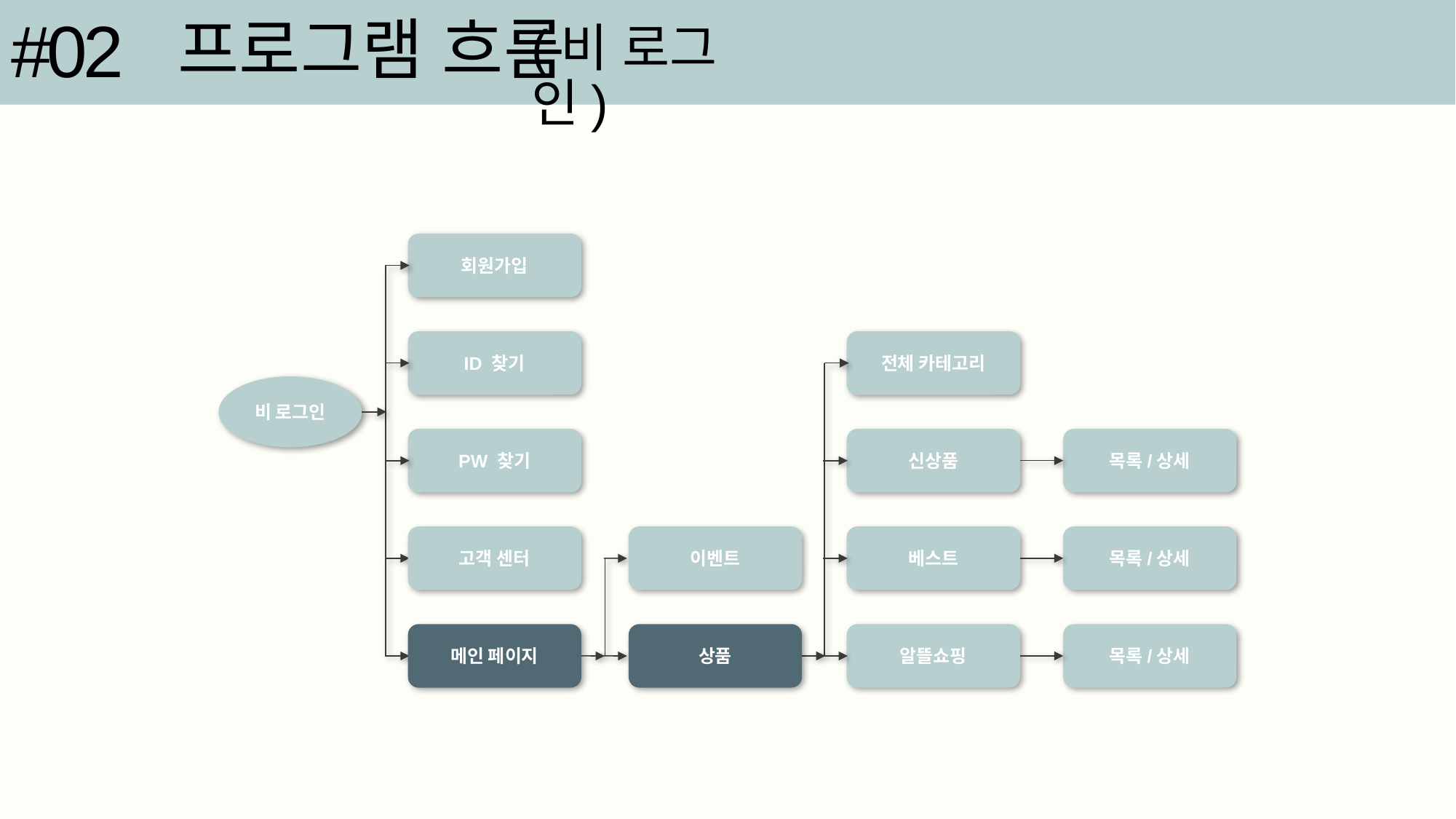

#02
프로그램 흐름
(비 로그인)

회원가입
ID 찾기
전체 카테고리
비 로그인
PW 찾기
신상품
목록/상세
고객 센터
이벤트
베스트
목록/상세
메인 페이지
상품
알뜰쇼핑
목록/상세